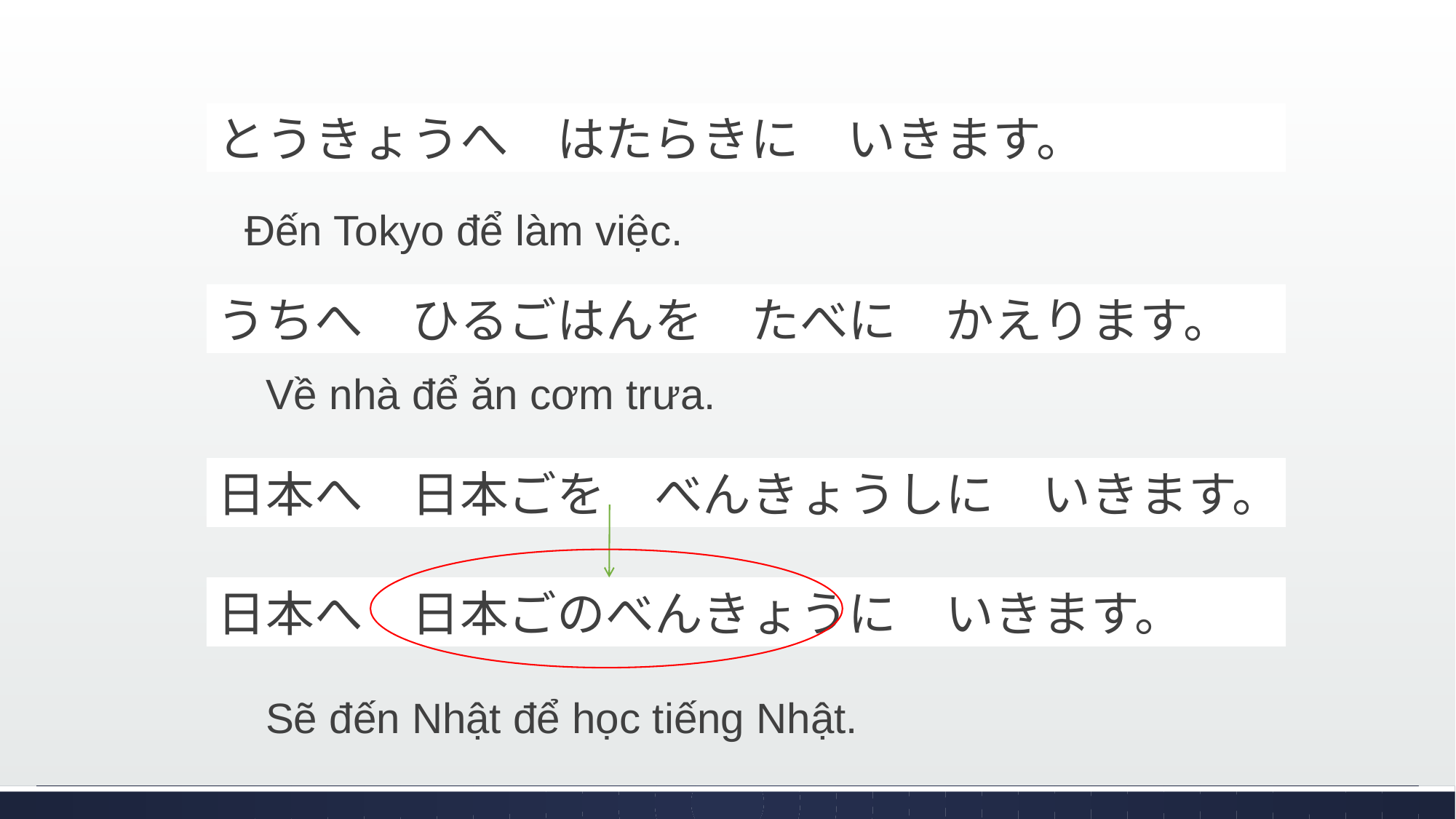

とうきょうへ　はたらきに　いきます。
Đến Tokyo để làm việc.
うちへ　ひるごはんを　たべに　かえります。
Về nhà để ăn cơm trưa.
日本へ　日本ごを　べんきょうしに　いきます。

日本へ　日本ごのべんきょうに　いきます。
Sẽ đến Nhật để học tiếng Nhật.